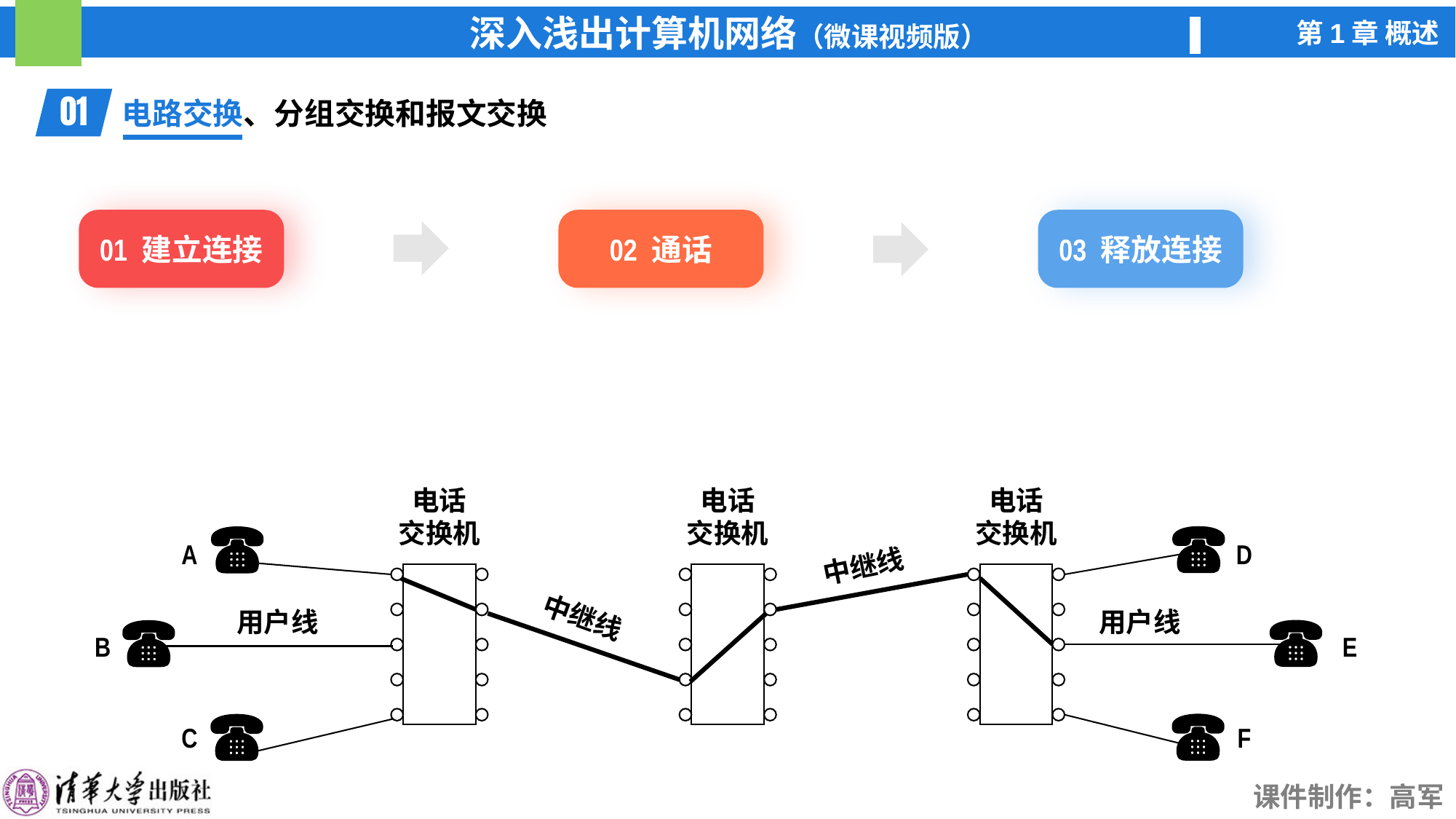

01
电路交换、分组交换和报文交换
01 建立连接
02 通话
03 释放连接

电话
交换机

电话
交换机

电话
交换机

A
D

中继线
中继线
用户线
用户线
B
E

C
F